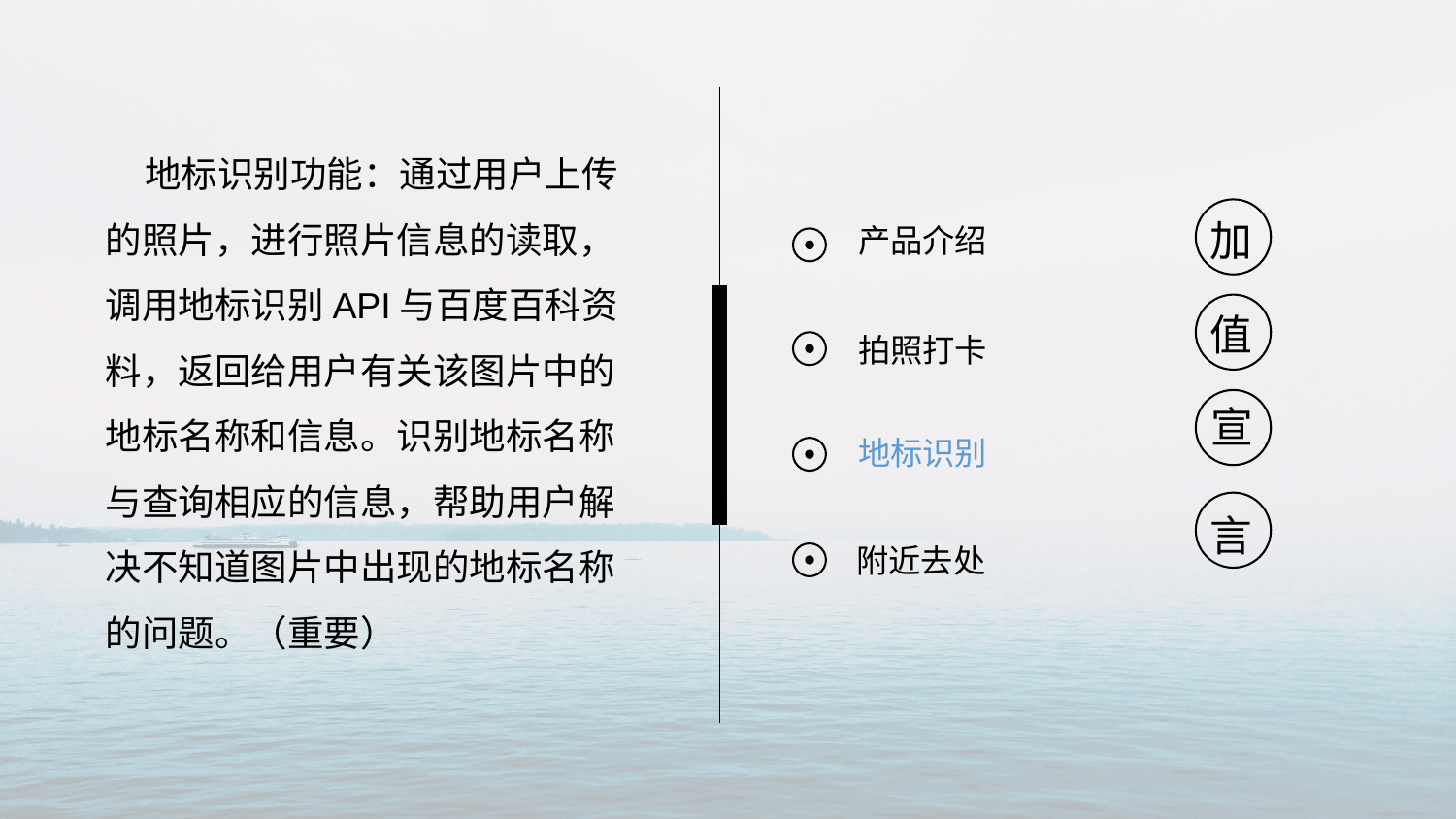

地标识别功能：通过用户上传的照片，进行照片信息的读取，调用地标识别API与百度百科资料，返回给用户有关该图片中的地标名称和信息。识别地标名称与查询相应的信息，帮助用户解决不知道图片中出现的地标名称的问题。（重要）

加
产品介绍

值
拍照打卡

宣
地标识别

言
附近去处